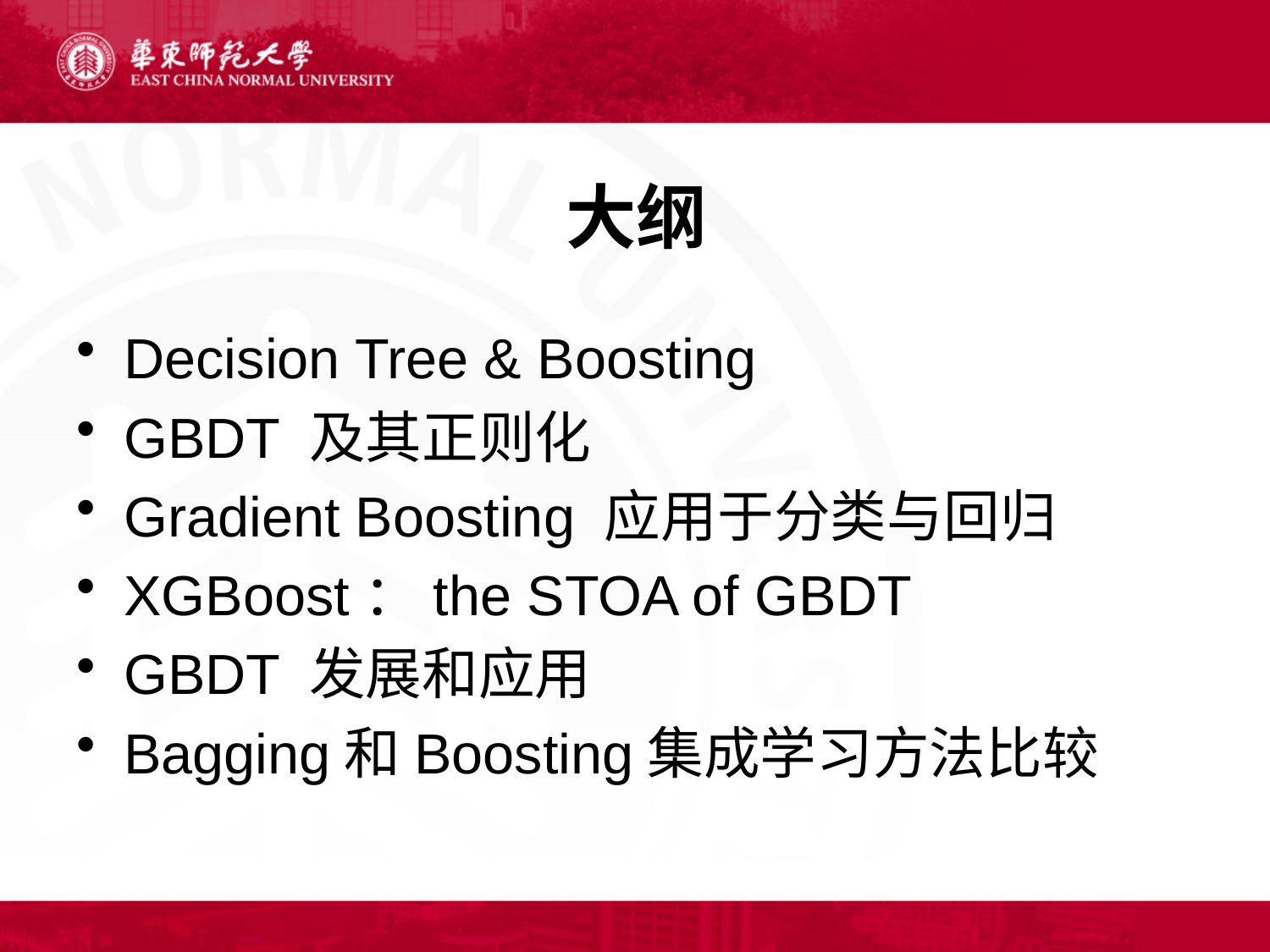

# 大纲
Decision Tree & Boosting
GBDT 及其正则化
Gradient Boosting 应用于分类与回归
XGBoost：the STOA of GBDT
GBDT 发展和应用
Bagging和Boosting集成学习方法比较